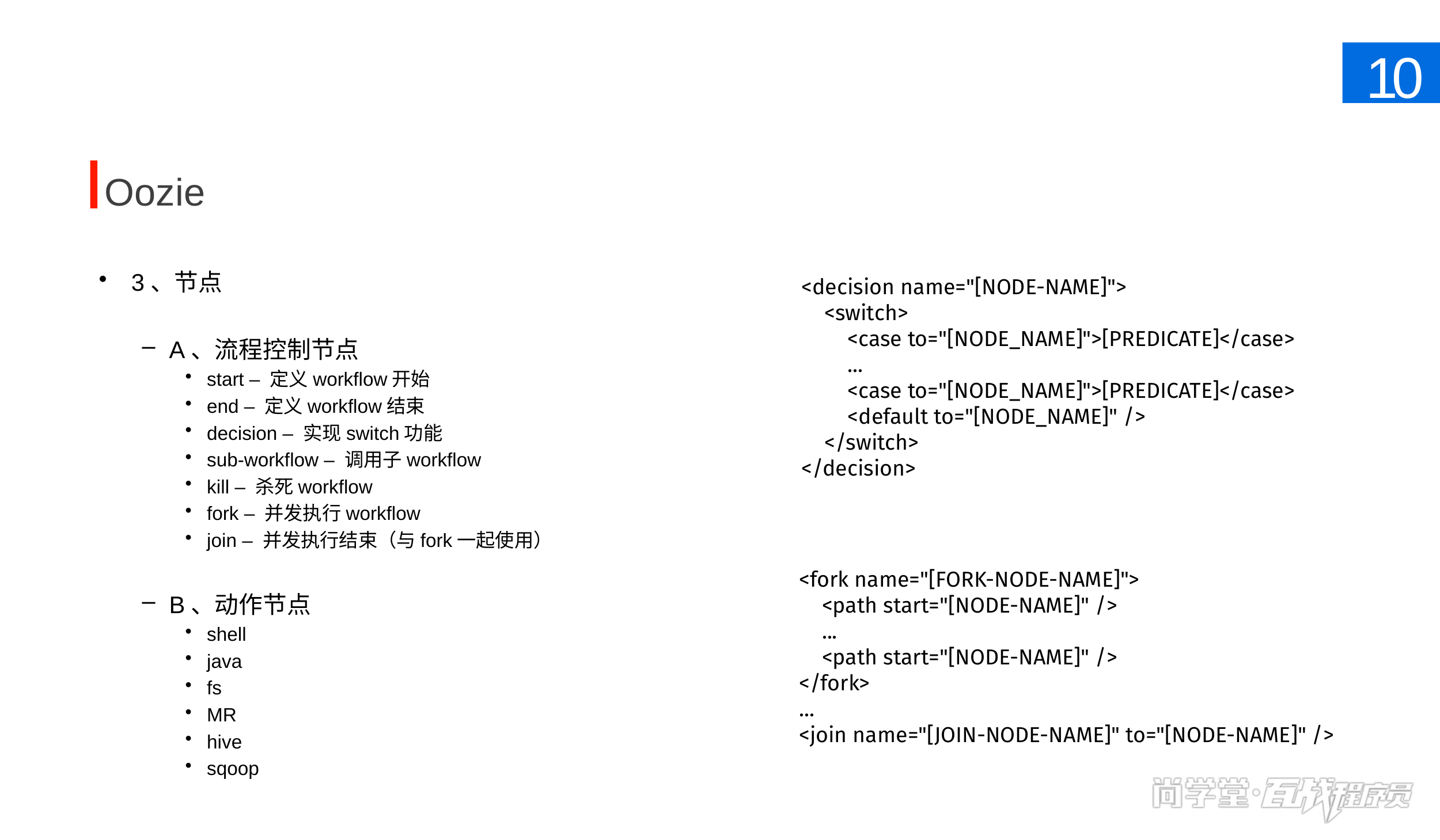

10

Oozie

3、节点

A、流程控制节点
start – 定义workflow开始
end – 定义workflow结束
decision – 实现switch功能
sub-workflow – 调用子workflow
kill – 杀死workflow
fork – 并发执行workflow
join – 并发执行结束（与fork一起使用）

B、动作节点
shell
java
fs
MR
hive
sqoop
<decision name="[NODE-NAME]">
    <switch>
        <case to="[NODE_NAME]">[PREDICATE]</case>
        ...
        <case to="[NODE_NAME]">[PREDICATE]</case>
        <default to="[NODE_NAME]" />
    </switch>
</decision>
<fork name="[FORK-NODE-NAME]">
    <path start="[NODE-NAME]" />
    ...
    <path start="[NODE-NAME]" />
</fork>
...
<join name="[JOIN-NODE-NAME]" to="[NODE-NAME]" />